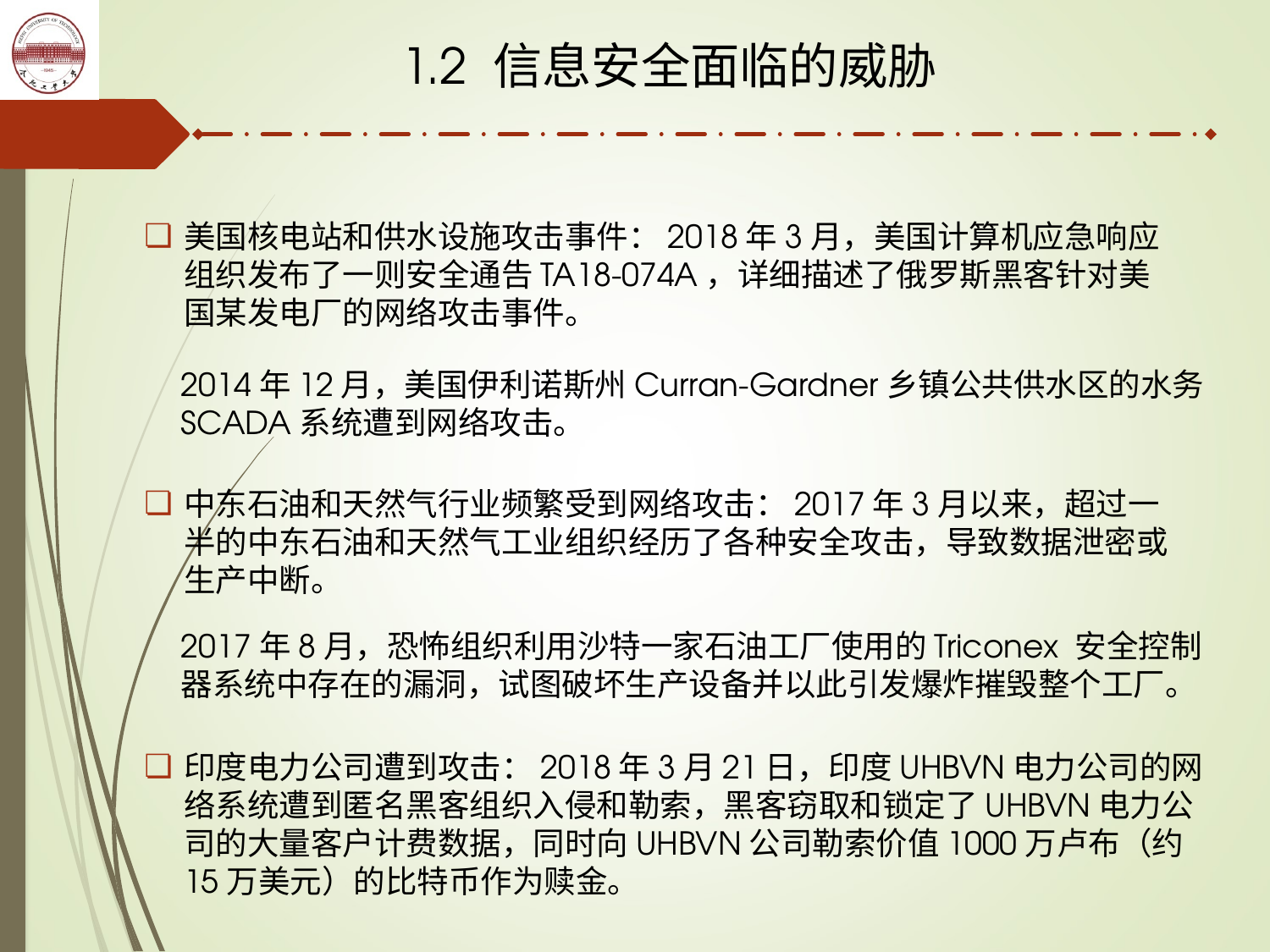

1.2 信息安全面临的威胁
美国核电站和供水设施攻击事件：2018年3月，美国计算机应急响应组织发布了一则安全通告TA18-074A，详细描述了俄罗斯黑客针对美国某发电厂的网络攻击事件。
2014年12月，美国伊利诺斯州Curran-Gardner乡镇公共供水区的水务SCADA系统遭到网络攻击。
中东石油和天然气行业频繁受到网络攻击：2017年3月以来，超过一半的中东石油和天然气工业组织经历了各种安全攻击，导致数据泄密或生产中断。
2017年8月，恐怖组织利用沙特一家石油工厂使用的Triconex 安全控制器系统中存在的漏洞，试图破坏生产设备并以此引发爆炸摧毁整个工厂。
印度电力公司遭到攻击：2018年3月21日，印度UHBVN电力公司的网络系统遭到匿名黑客组织入侵和勒索，黑客窃取和锁定了UHBVN电力公司的大量客户计费数据，同时向UHBVN公司勒索价值1000万卢布（约15万美元）的比特币作为赎金。